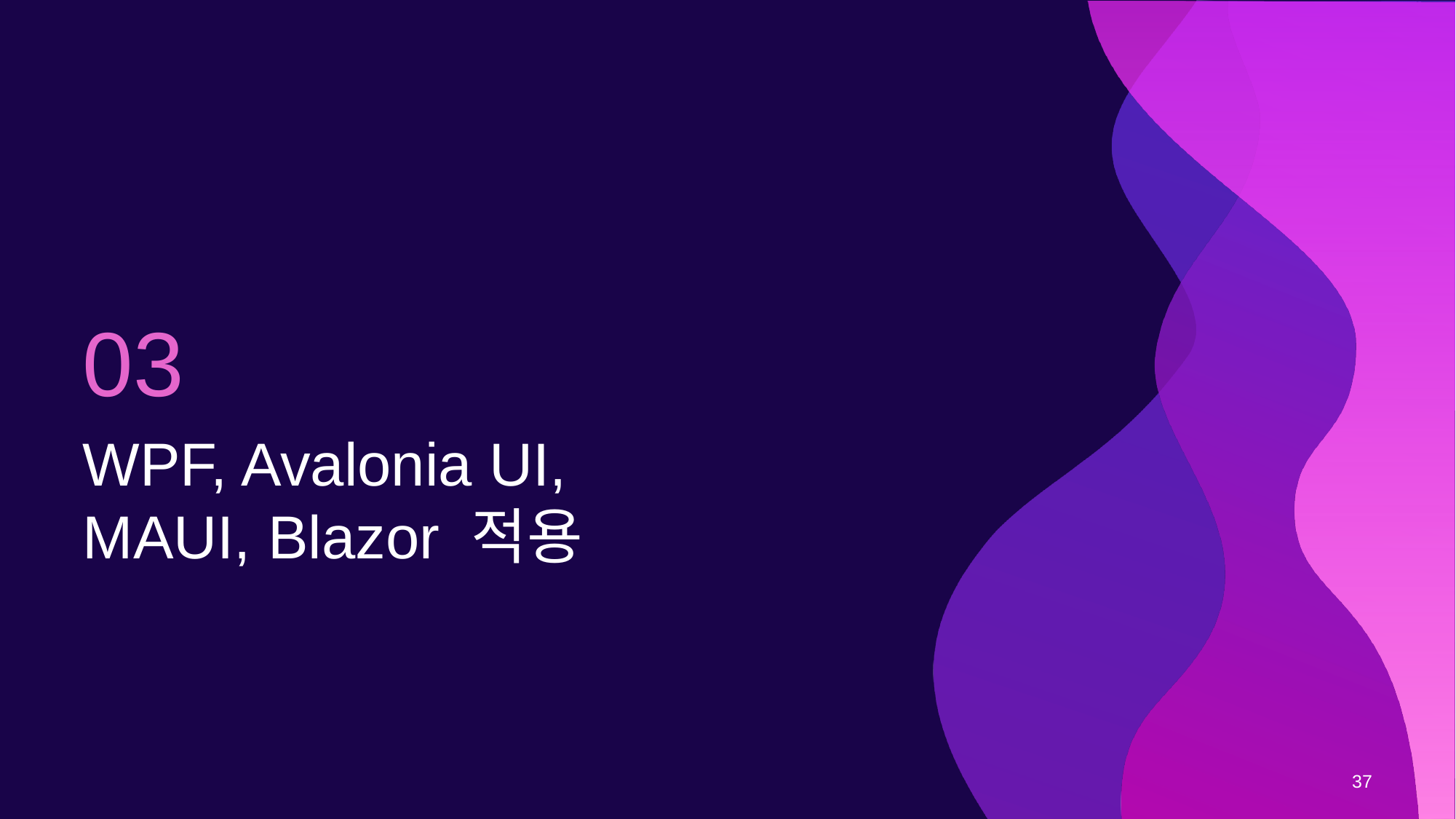

03
# WPF, Avalonia UI, MAUI, Blazor 적용
37